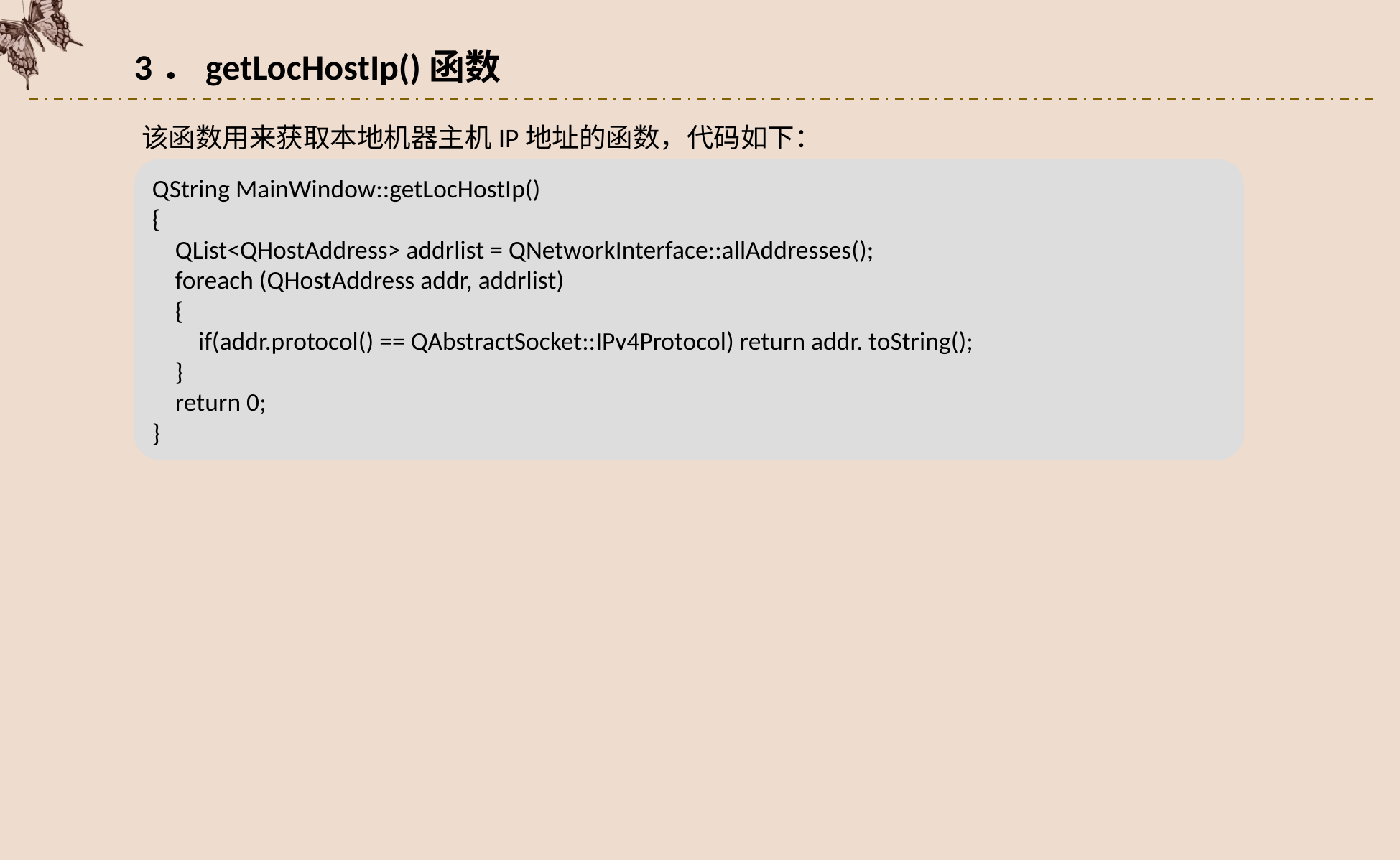

3．getLocHostIp()函数
该函数用来获取本地机器主机IP地址的函数，代码如下：
QString MainWindow::getLocHostIp()
{
    QList<QHostAddress> addrlist = QNetworkInterface::allAddresses();
    foreach (QHostAddress addr, addrlist)
    {
        if(addr.protocol() == QAbstractSocket::IPv4Protocol) return addr. toString();
    }
    return 0;
}